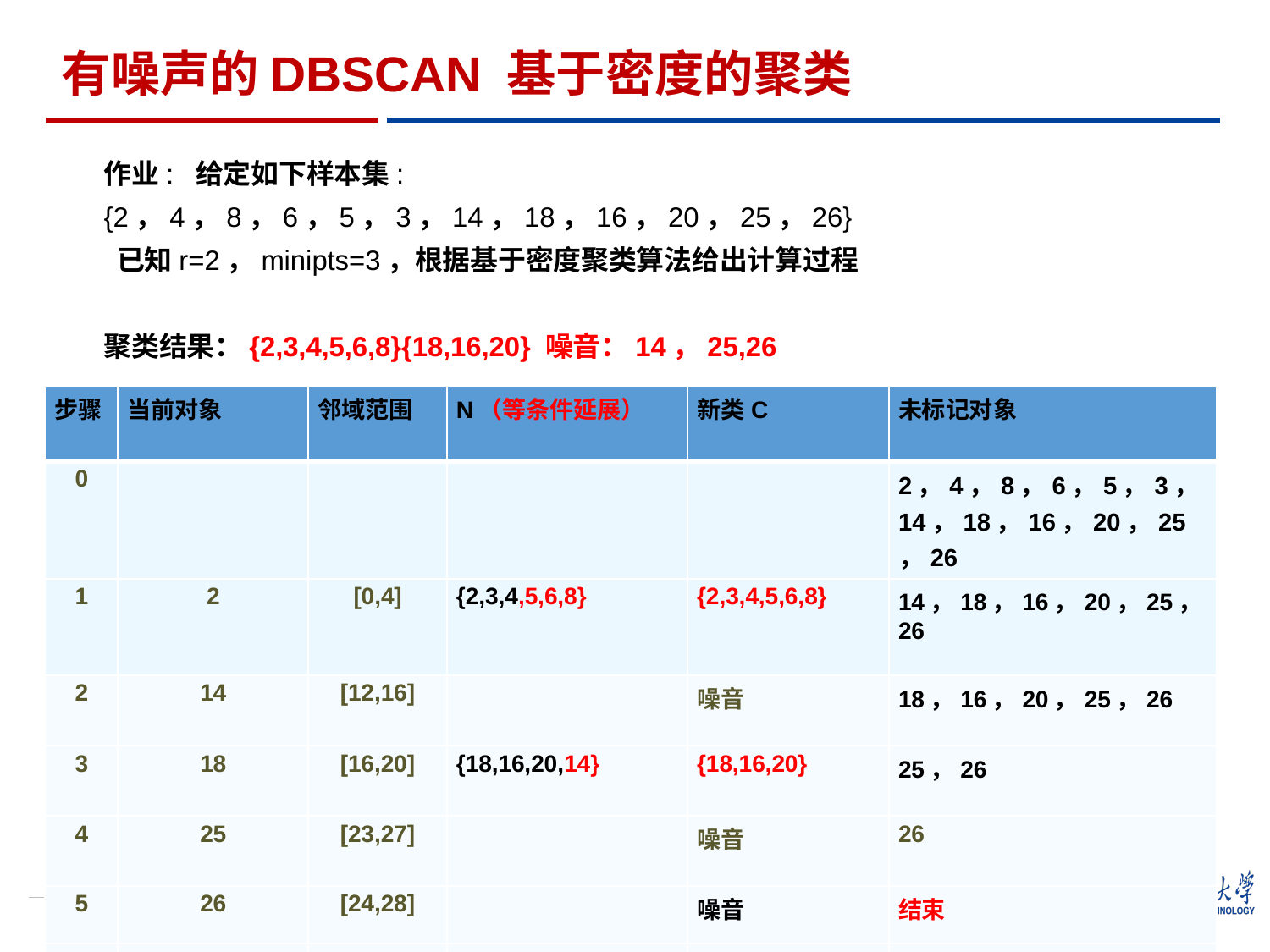

有噪声的DBSCAN 基于密度的聚类
作业:  给定如下样本集:
{2，4，8，6，5，3，14，18，16，20，25，26}
 已知r=2，minipts=3，根据基于密度聚类算法给出计算过程

聚类结果：{2,3,4,5,6,8}{18,16,20} 噪音：14，25,26

| 步骤 | 当前对象 | 邻域范围 | N（等条件延展） | 新类C | 未标记对象 |
| --- | --- | --- | --- | --- | --- |
| 0 |  |  |  |  | 2，4，8，6，5，3，14，18，16，20，25，26 |
| 1 | 2 | [0,4] | {2,3,4,5,6,8} | {2,3,4,5,6,8} | 14，18，16，20，25，26 |
| 2 | 14 | [12,16] |  | 噪音 | 18，16，20，25，26 |
| 3 | 18 | [16,20] | {18,16,20,14} | {18,16,20} | 25，26 |
| 4 | 25 | [23,27] |  | 噪音 | 26 |
| 5 | 26 | [24,28] |  | 噪音 | 结束 |
|  |  |  |  |  |  |